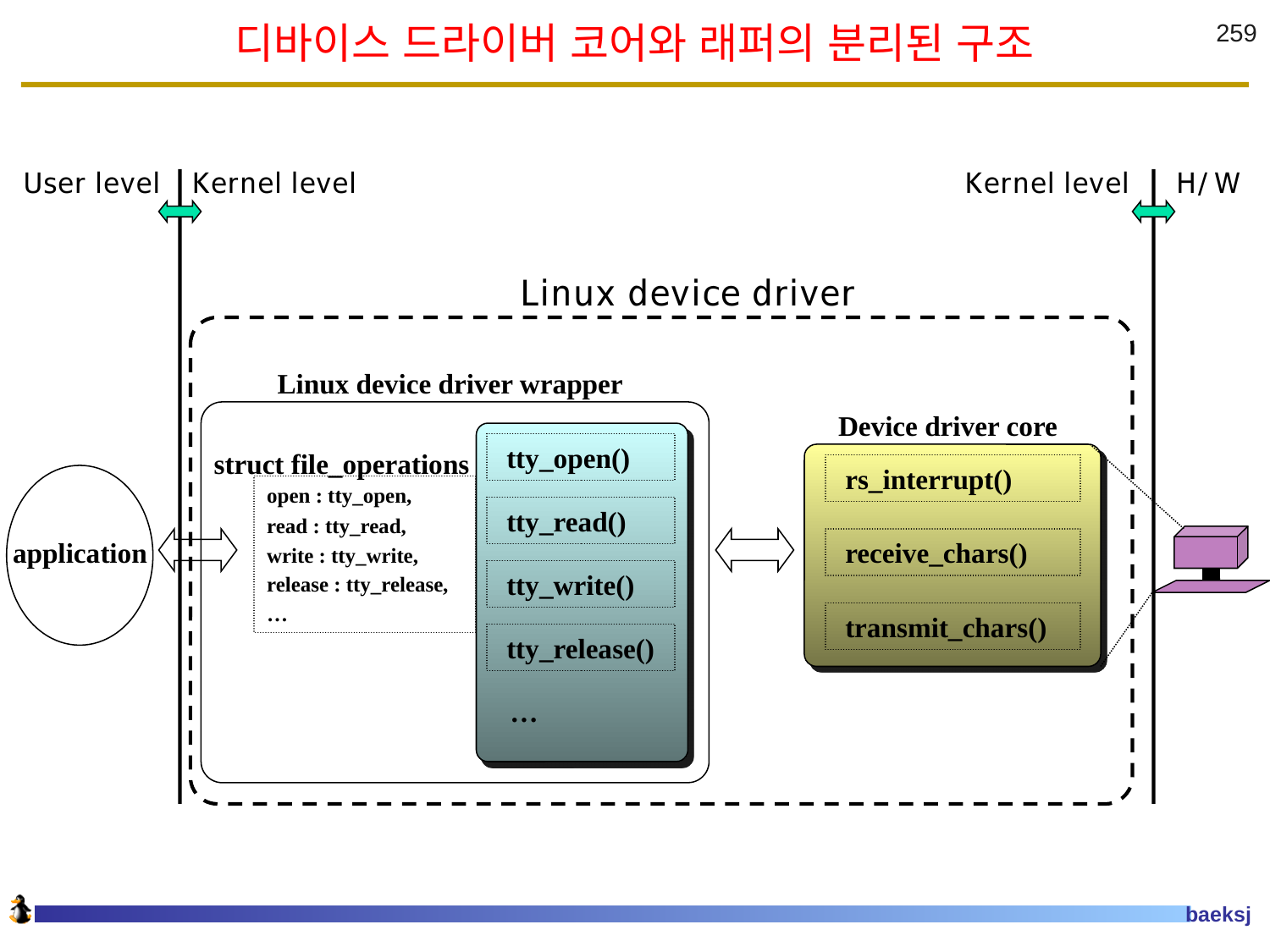

# 디바이스 드라이버 코어와 래퍼의 분리된 구조
259
User level
Kernel level
Kernel level
H/W

Linux device driver

Linux device driver wrapper

Device driver core

 tty_open()
struct file_operations

 rs_interrupt()

open : tty_open,
read : tty_read,
write : tty_write,
release : tty_release,
…
 tty_read()

application

 receive_chars()
 tty_write()

 transmit_chars()
 tty_release()
…